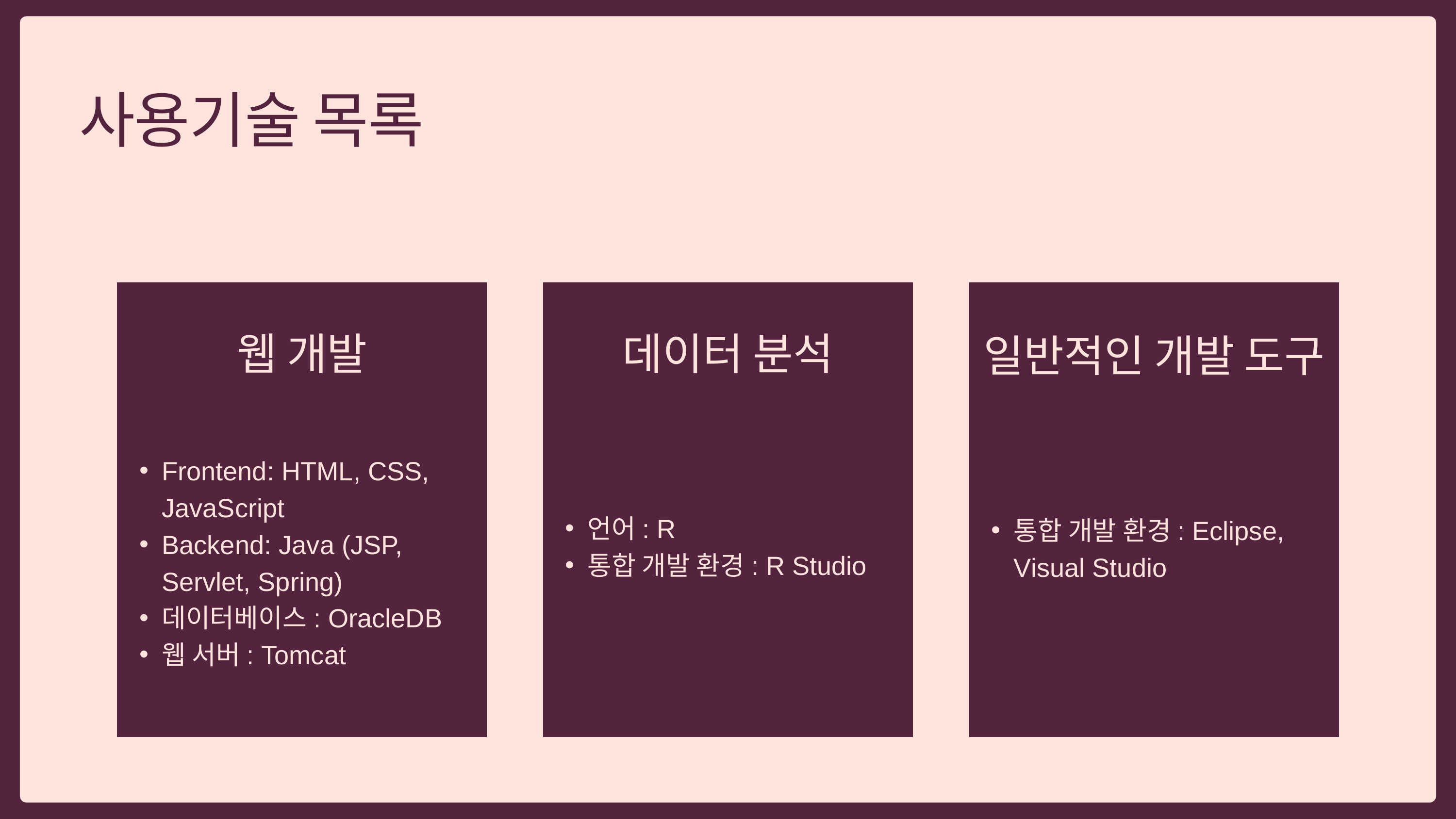

사용기술 목록

웹 개발
Frontend: HTML, CSS, JavaScript
Backend: Java (JSP, Servlet, Spring)
데이터베이스: OracleDB
웹 서버: Tomcat

데이터 분석
언어: R
통합 개발 환경: R Studio

일반적인 개발 도구
통합 개발 환경: Eclipse, Visual Studio
Frontend: HTML, CSS, JavaScript
Backend: Java (JSP, Servlet, Spring)
데이터베이스: OracleDB
웹 서버: Tomcat